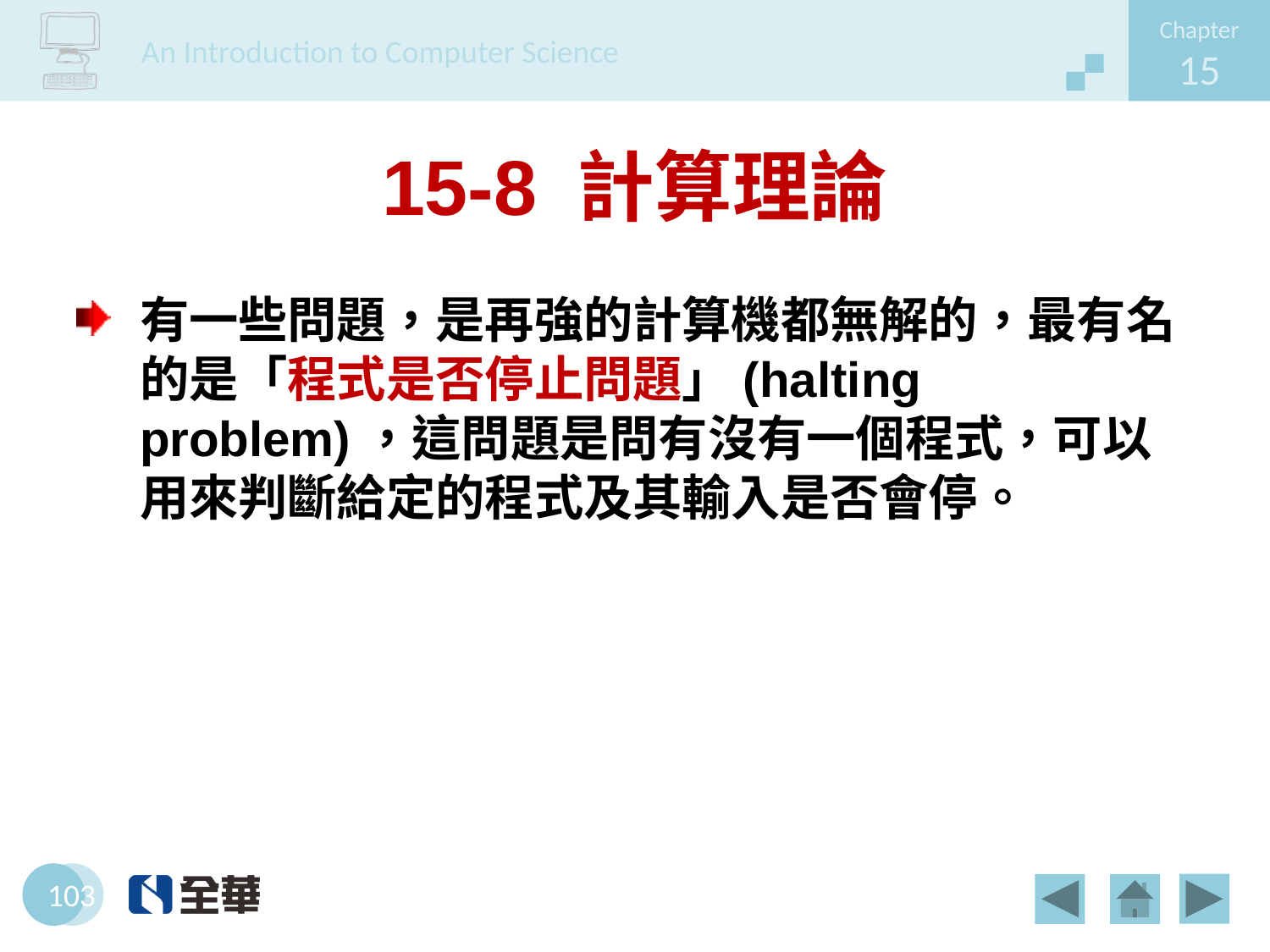

# 15-8 計算理論
有一些問題，是再強的計算機都無解的，最有名的是「程式是否停止問題」(halting problem)，這問題是問有沒有一個程式，可以用來判斷給定的程式及其輸入是否會停。